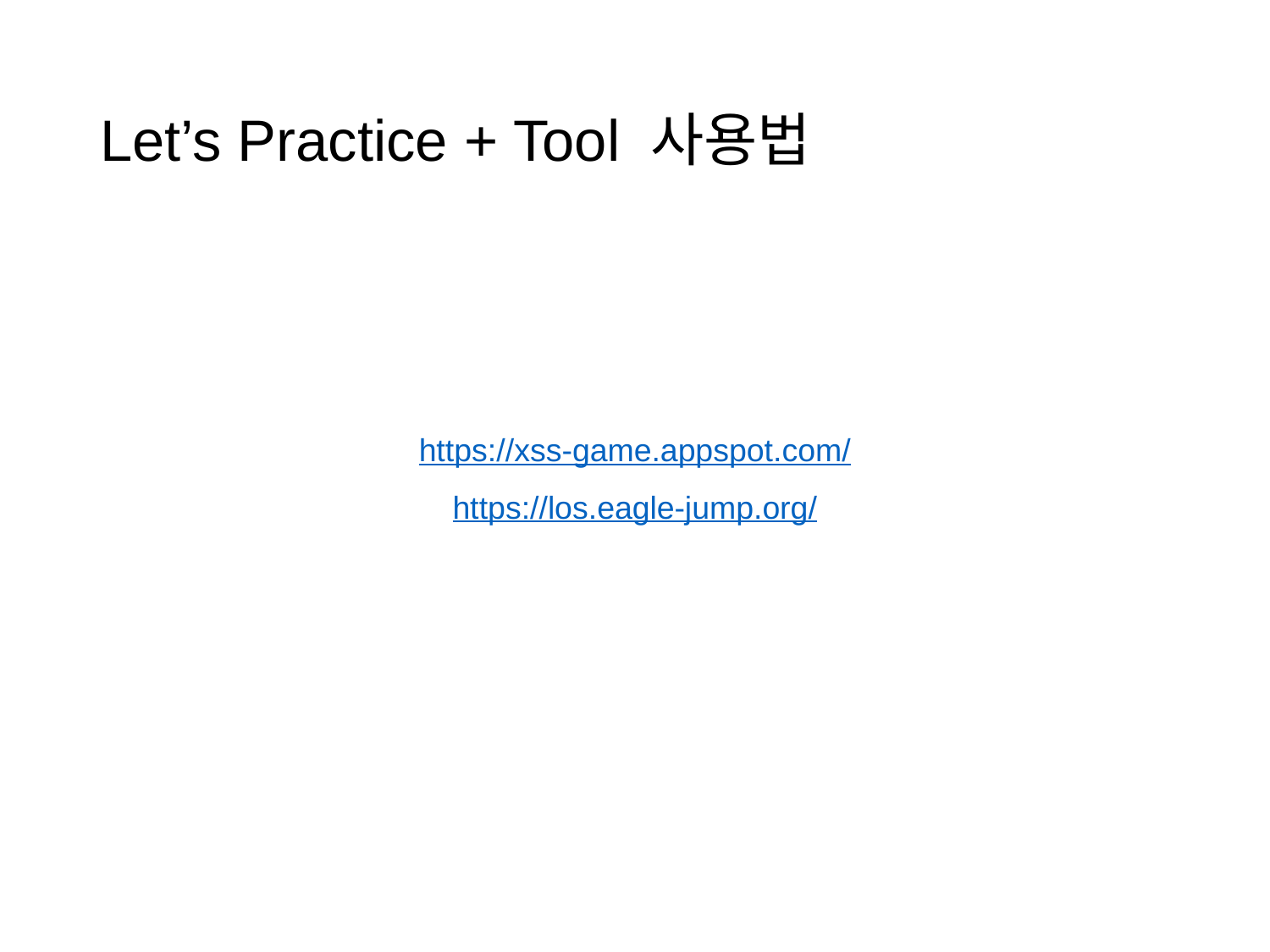

# Let’s Practice + Tool 사용법
https://xss-game.appspot.com/
https://los.eagle-jump.org/